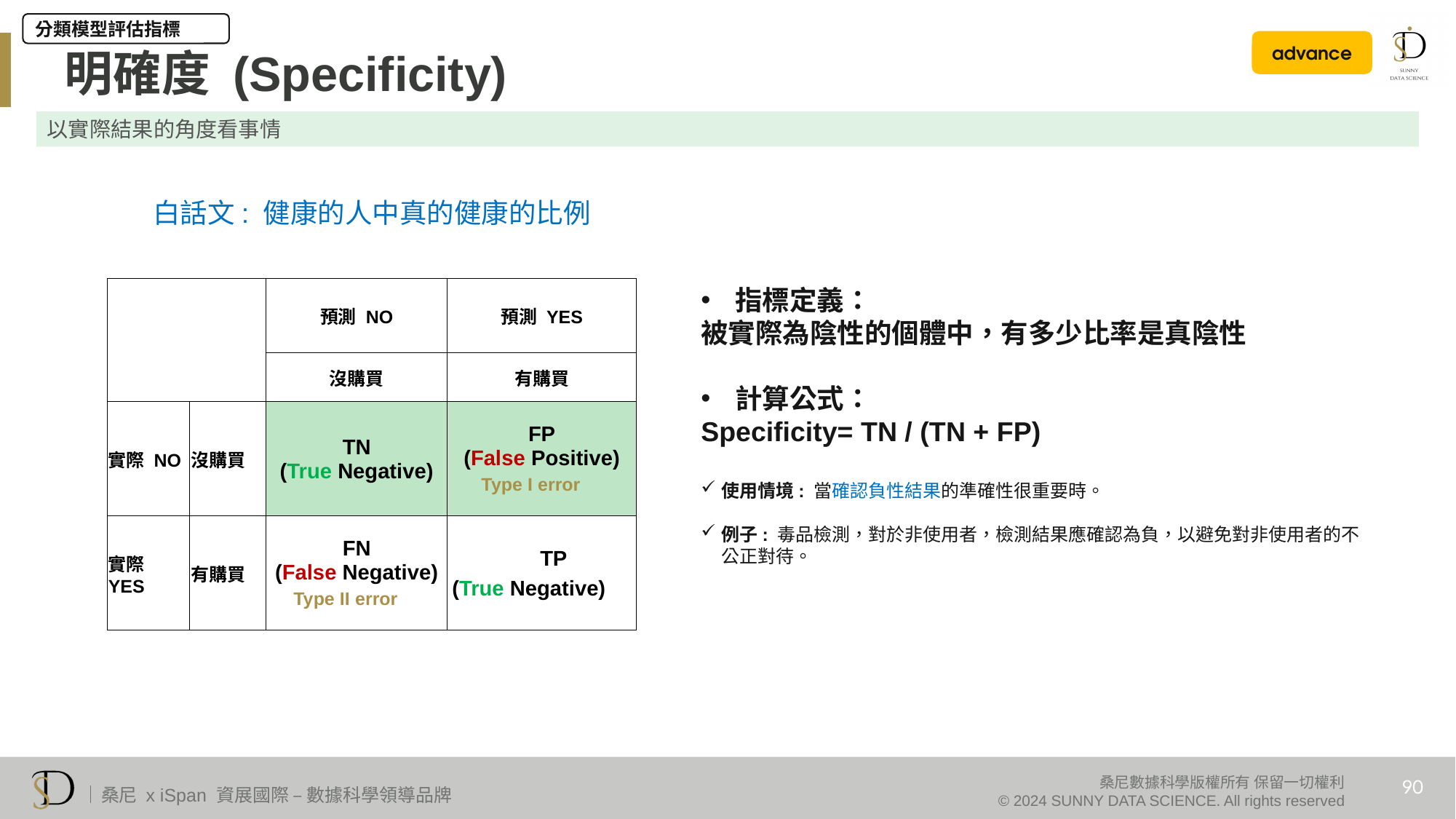

分類模型評估指標
明確度 (Specificity)
advance
以實際結果的角度看事情
白話文: 健康的人中真的健康的比例
指標定義：
被實際為陰性的個體中，有多少比率是真陰性

計算公式：
Specificity= TN / (TN + FP)

使用情境: 當確認負性結果的準確性很重要時。

例子: 毒品檢測，對於非使用者，檢測結果應確認為負，以避免對非使用者的不公正對待。

|  |  | 預測 NO | 預測 YES |
| --- | --- | --- | --- |
|  |  | 沒購買 | 有購買 |
| 實際 NO | 沒購買 | TN (True Negative) | FP (False Positive) Type I error |
| 實際 YES | 有購買 | FN (False Negative) Type II error | TP (True Negative) |